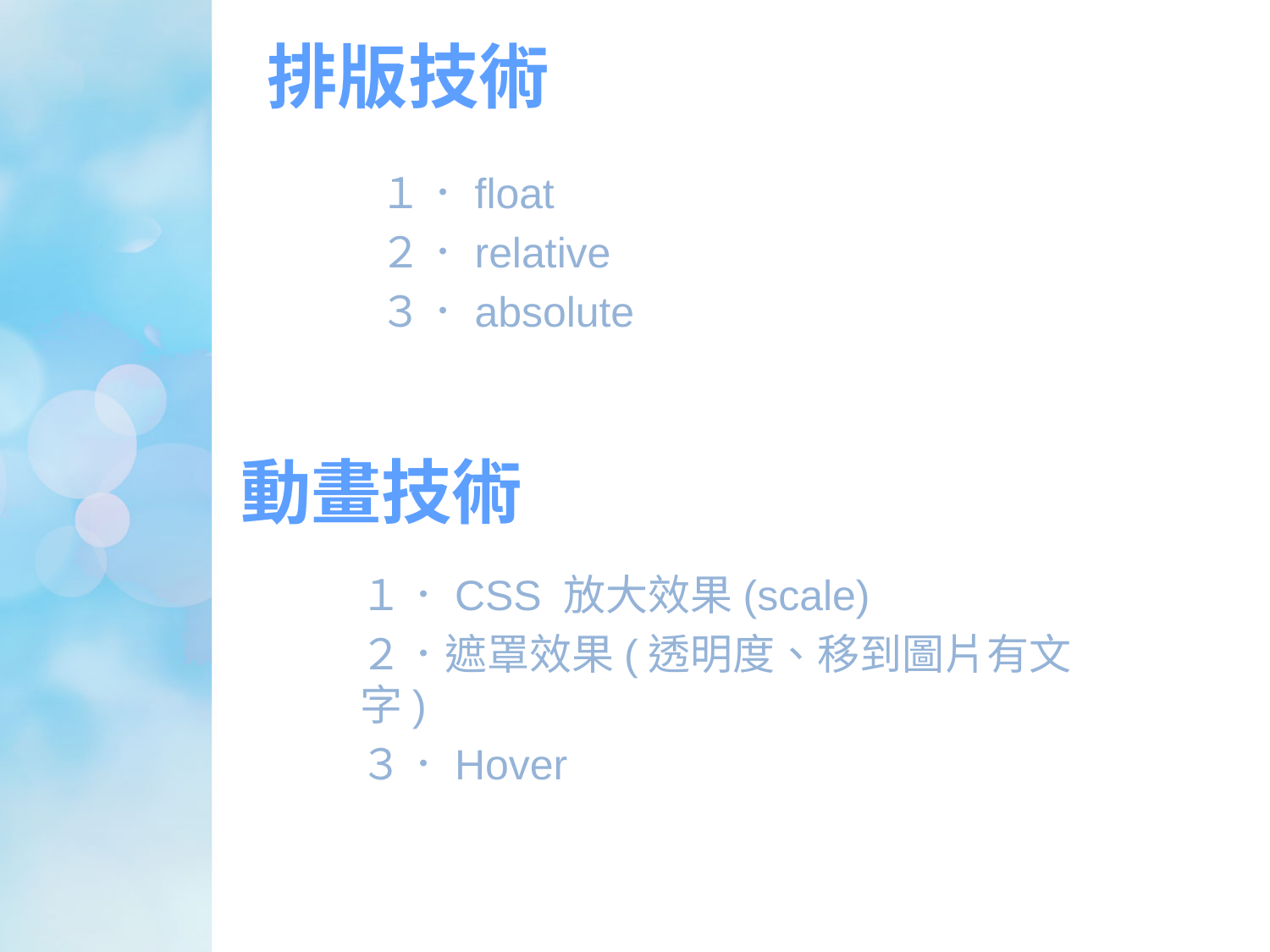

排版技術

１．float
２．relative
３．absolute
# 動畫技術

１．CSS 放大效果(scale)
２．遮罩效果(透明度、移到圖片有文字)
３．Hover